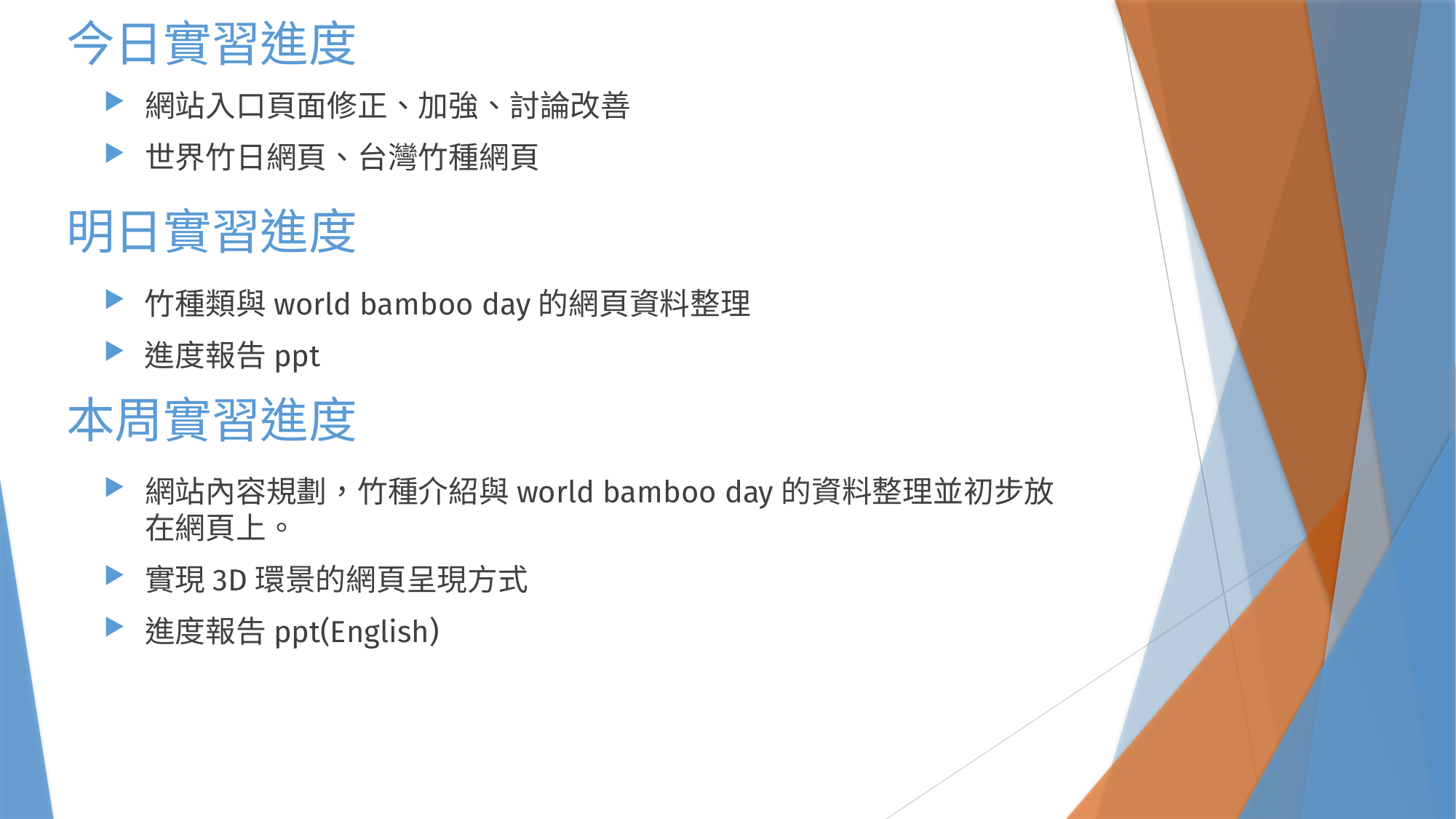

今日實習進度
網站入口頁面修正、加強、討論改善
世界竹日網頁、台灣竹種網頁

明日實習進度
竹種類與world bamboo day的網頁資料整理
進度報告ppt

# 本周實習進度
網站內容規劃，竹種介紹與world bamboo day的資料整理並初步放在網頁上。
實現3D環景的網頁呈現方式
進度報告ppt(English)